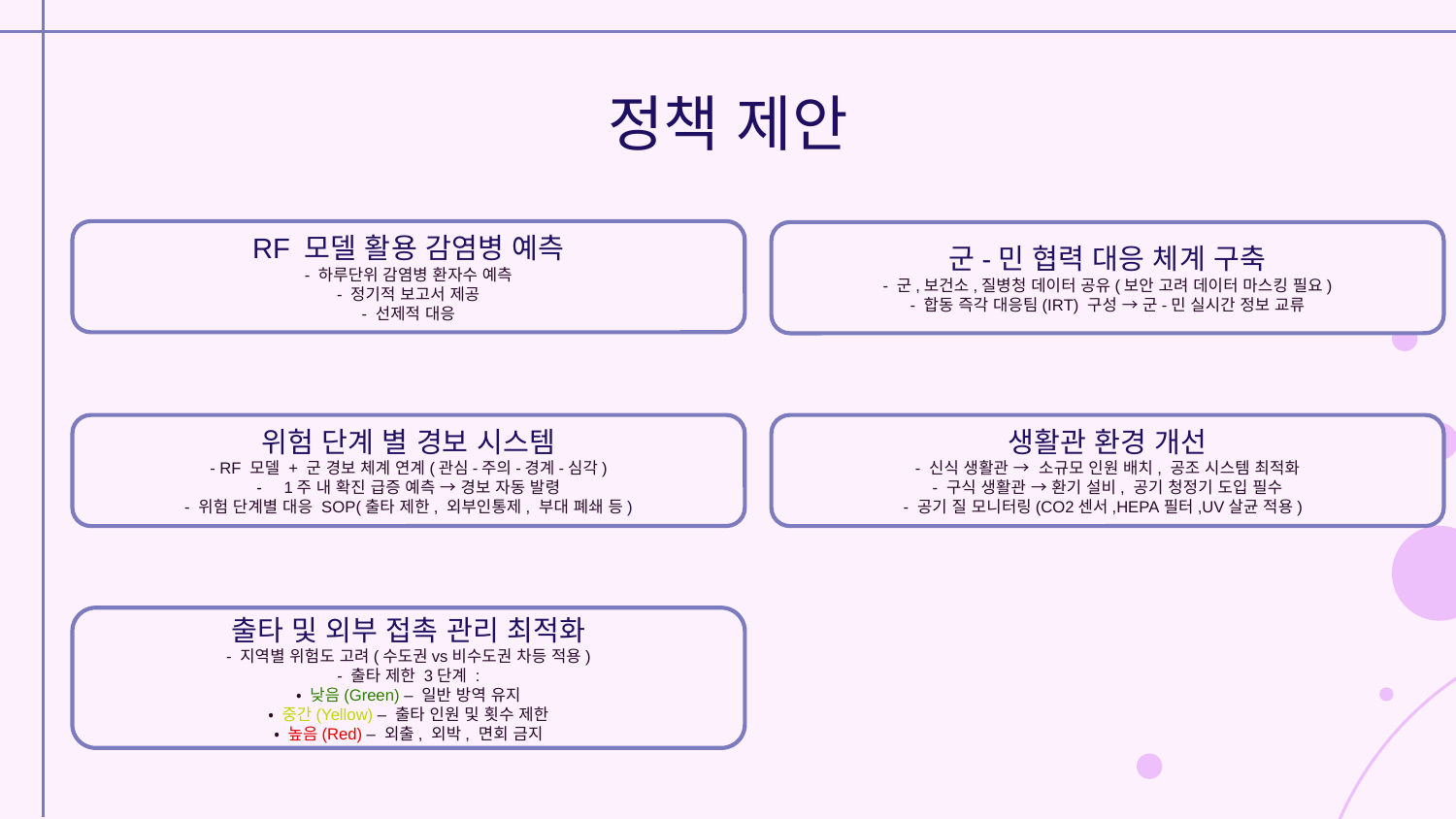

# 정책 제안
RF 모델 활용 감염병 예측
- 하루단위 감염병 환자수 예측
- 정기적 보고서 제공
- 선제적 대응
군-민 협력 대응 체계 구축
- 군,보건소,질병청 데이터 공유(보안 고려 데이터 마스킹 필요)
- 합동 즉각 대응팀(IRT) 구성 → 군-민 실시간 정보 교류
위험 단계 별 경보 시스템
- RF 모델 + 군 경보 체계 연계(관심-주의-경계-심각)
1주 내 확진 급증 예측 → 경보 자동 발령
- 위험 단계별 대응 SOP(출타 제한, 외부인통제, 부대 폐쇄 등)
생활관 환경 개선
- 신식 생활관 →  소규모 인원 배치, 공조 시스템 최적화
- 구식 생활관 → 환기 설비, 공기 청정기 도입 필수
- 공기 질 모니터링(CO2센서,HEPA필터,UV살균 적용)
출타 및 외부 접촉 관리 최적화
- 지역별 위험도 고려(수도권vs비수도권 차등 적용)
- 출타 제한 3단계 :
• 낮음(Green) – 일반 방역 유지
• 중간(Yellow) – 출타 인원 및 횟수 제한
• 높음(Red) – 외출, 외박, 면회 금지